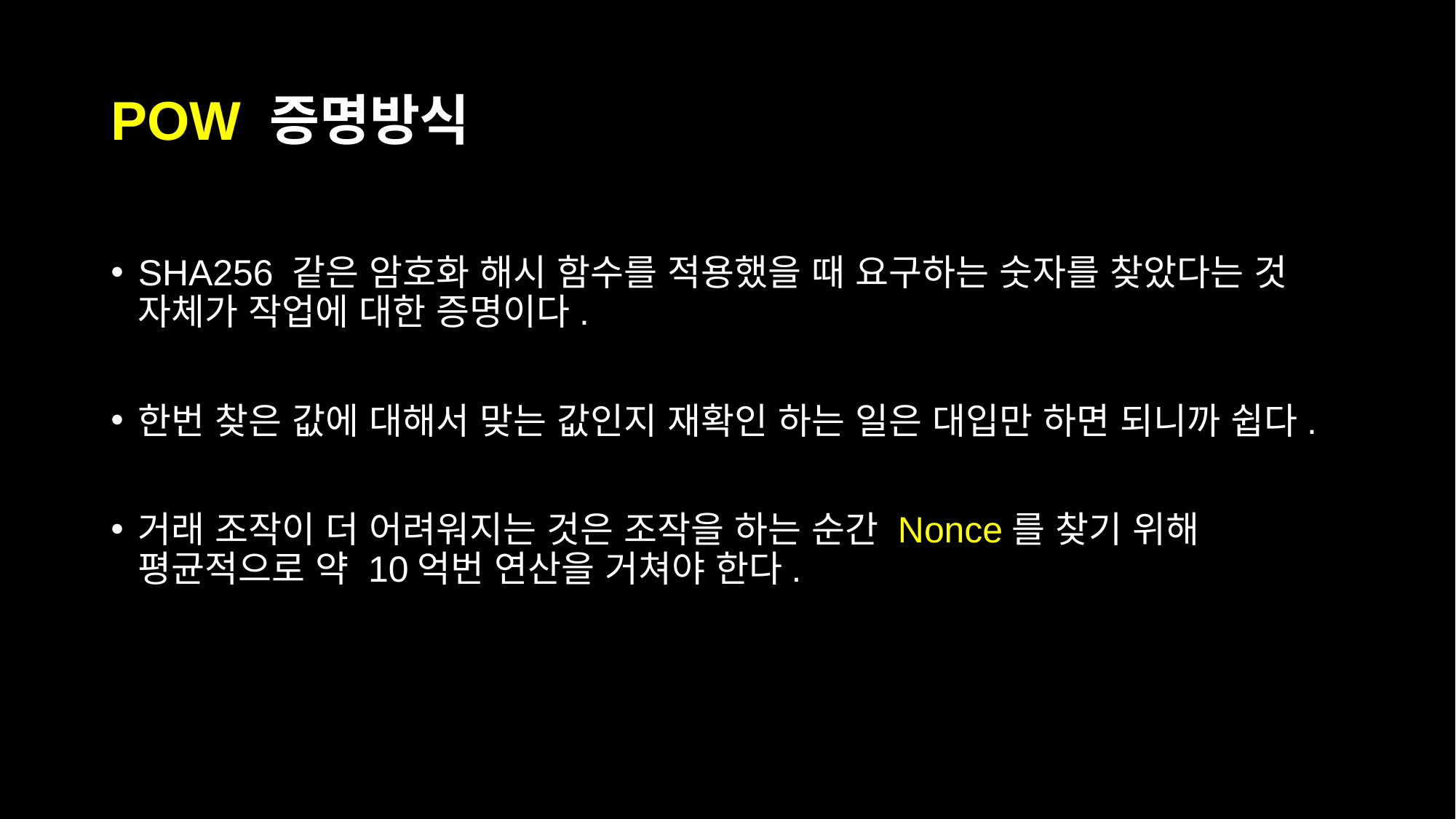

# POW 증명방식
SHA256 같은 암호화 해시 함수를 적용했을 때 요구하는 숫자를 찾았다는 것 자체가 작업에 대한 증명이다.

한번 찾은 값에 대해서 맞는 값인지 재확인 하는 일은 대입만 하면 되니까 쉽다.

거래 조작이 더 어려워지는 것은 조작을 하는 순간 Nonce를 찾기 위해 평균적으로 약 10억번 연산을 거쳐야 한다.